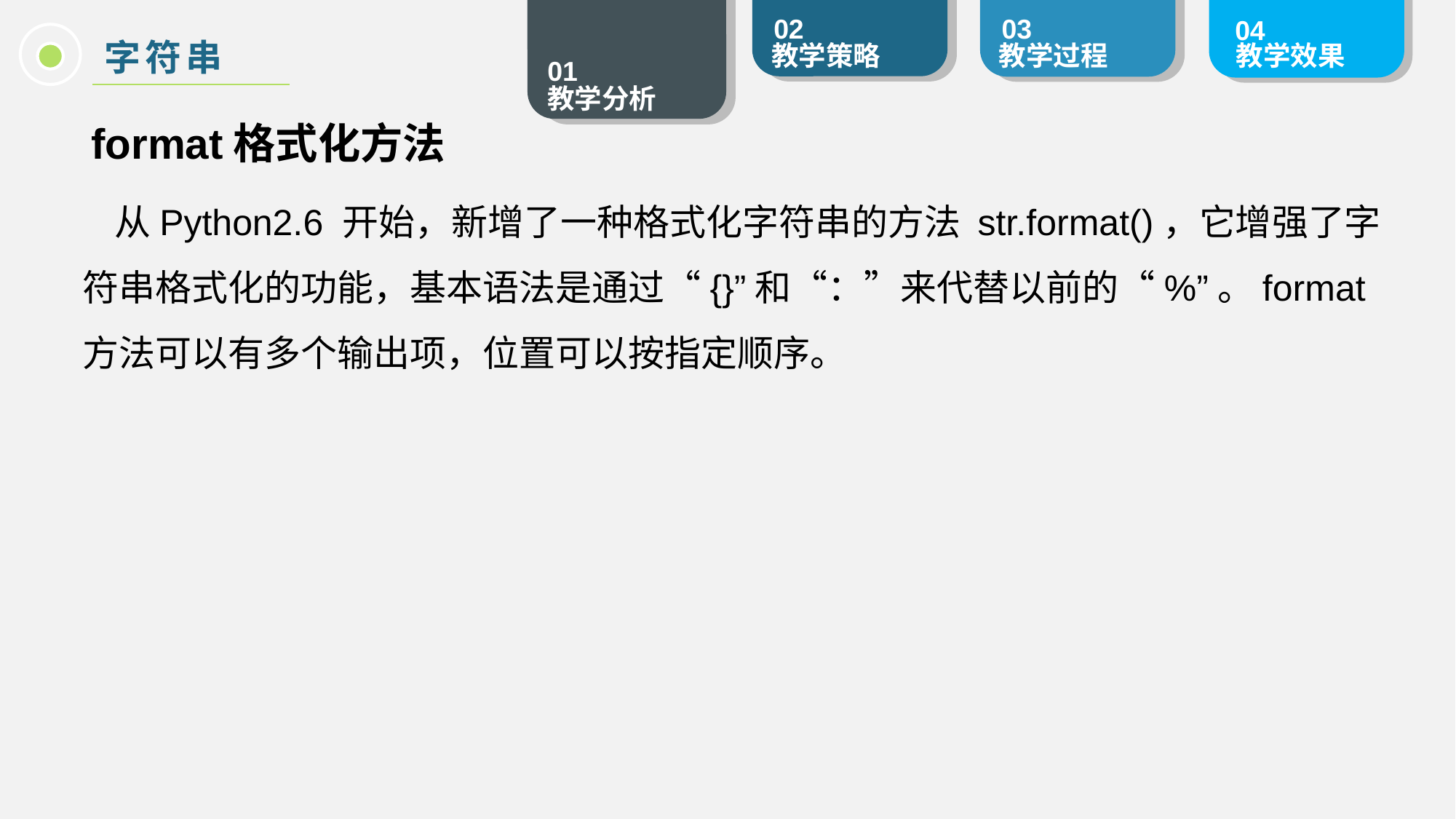

字符串
format格式化方法
从Python2.6 开始，新增了一种格式化字符串的方法 str.format()，它增强了字符串格式化的功能，基本语法是通过“{}”和“：”来代替以前的“%”。format方法可以有多个输出项，位置可以按指定顺序。